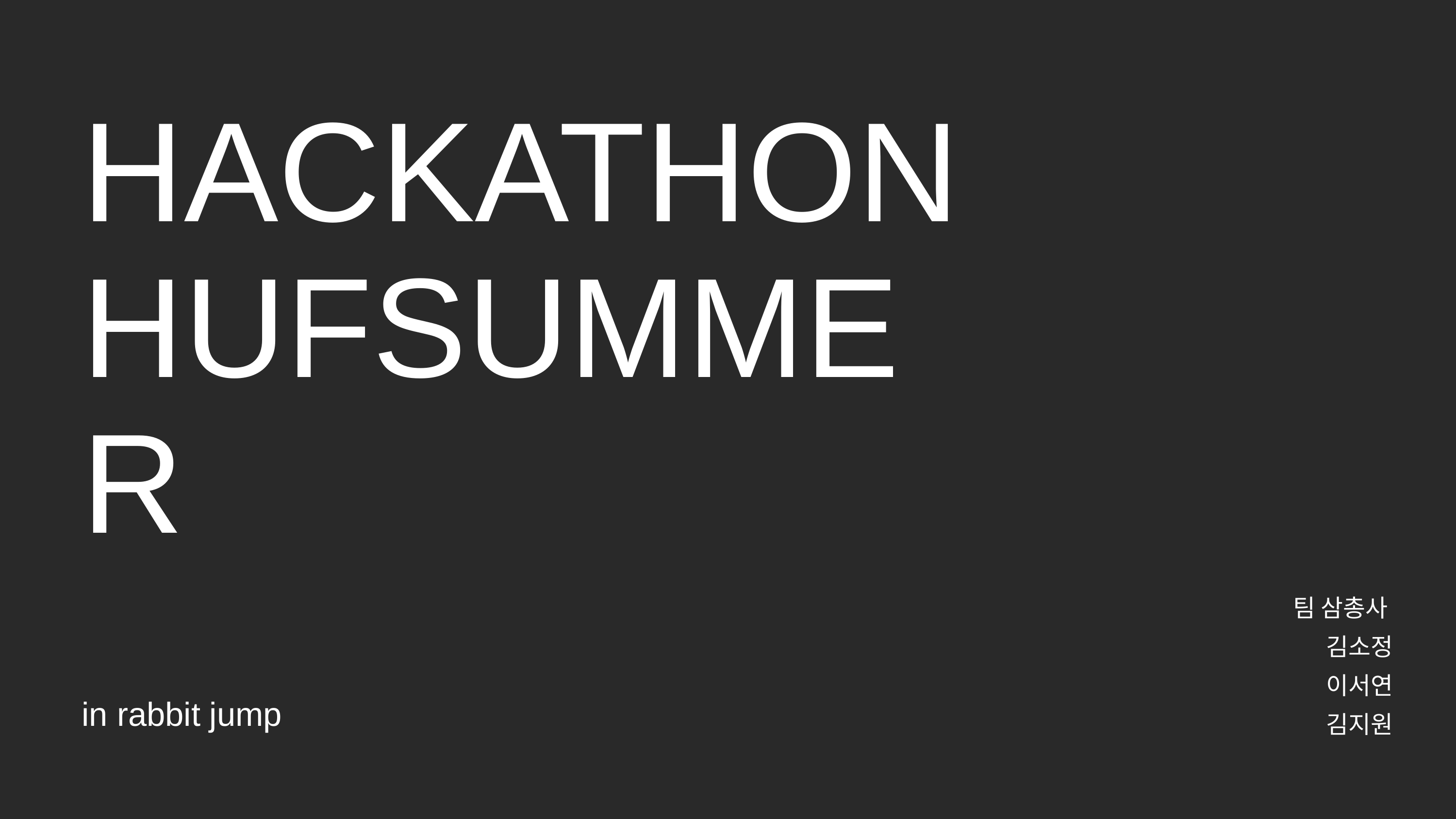

HACKATHON
HUFSUMMER
팀 삼총사
김소정
이서연
김지원
in rabbit jump